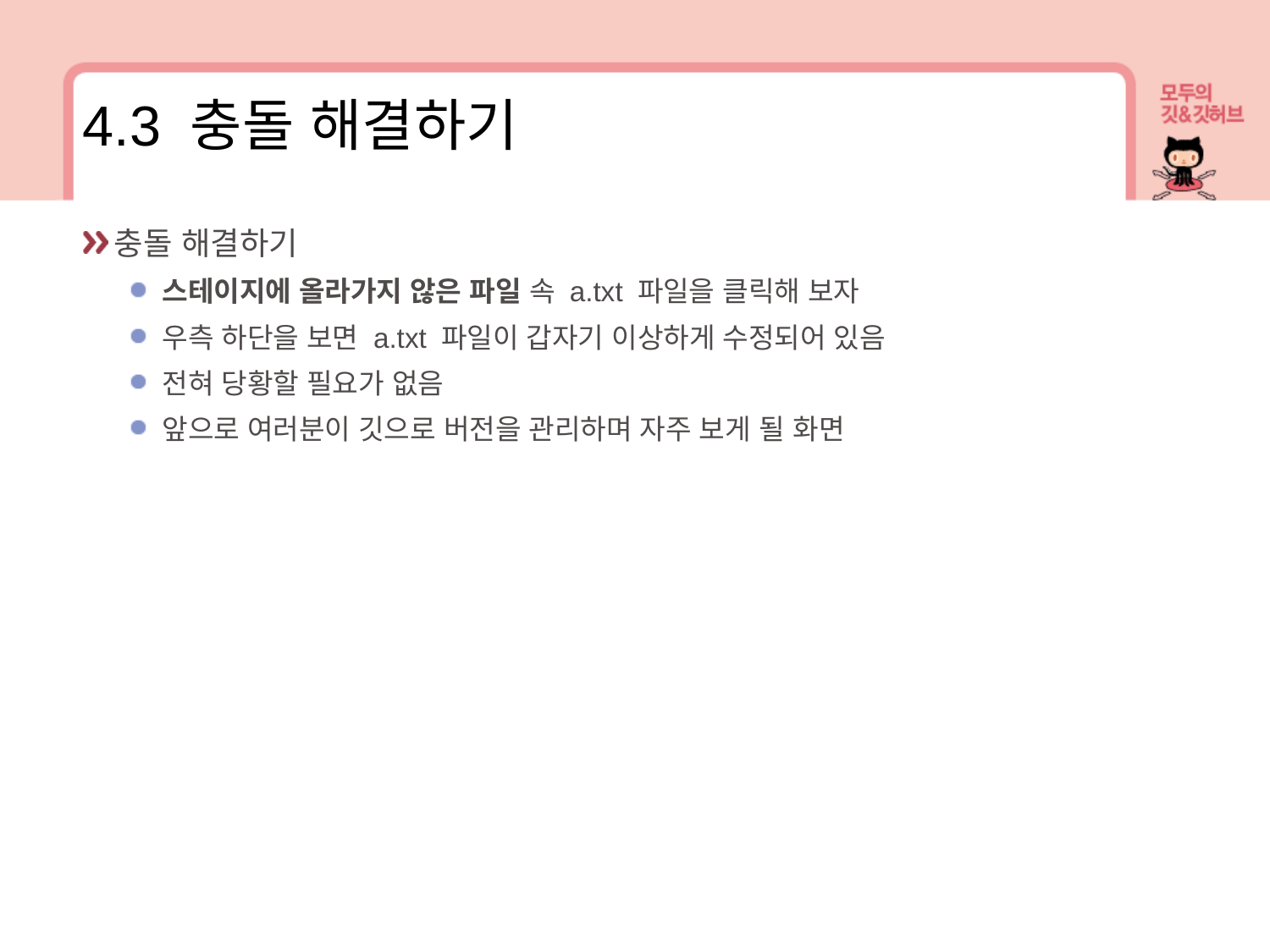

4.3 충돌 해결하기
충돌 해결하기
스테이지에 올라가지 않은 파일 속 a.txt 파일을 클릭해 보자
우측 하단을 보면 a.txt 파일이 갑자기 이상하게 수정되어 있음
전혀 당황할 필요가 없음
앞으로 여러분이 깃으로 버전을 관리하며 자주 보게 될 화면